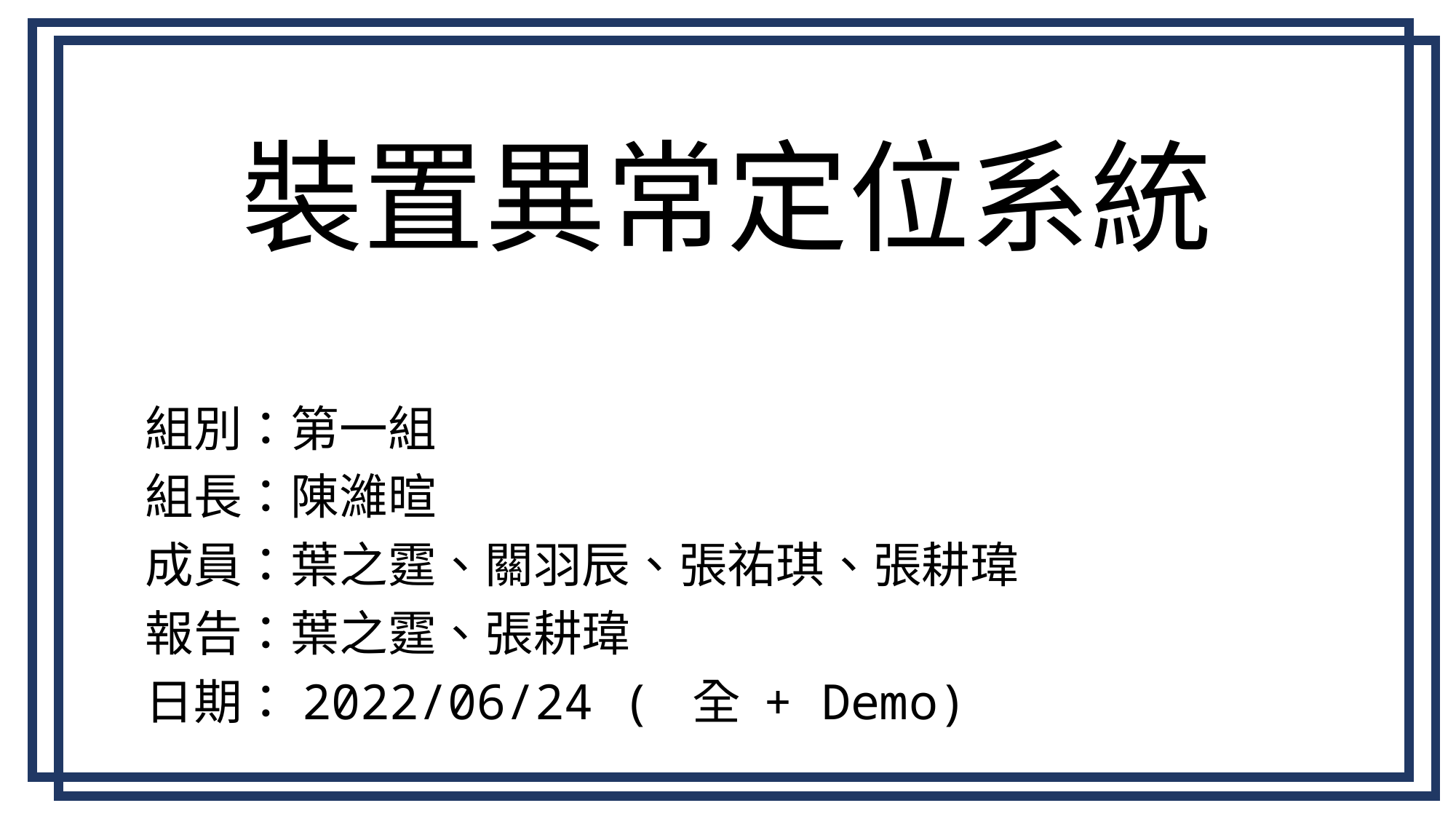

裝置異常定位系統異常
組別：第一組
組長：陳濰暄
成員：葉之霆、關羽辰、張祐琪、張耕瑋
報告：葉之霆、張耕瑋
日期：2022/06/24 ( 全 + Demo)